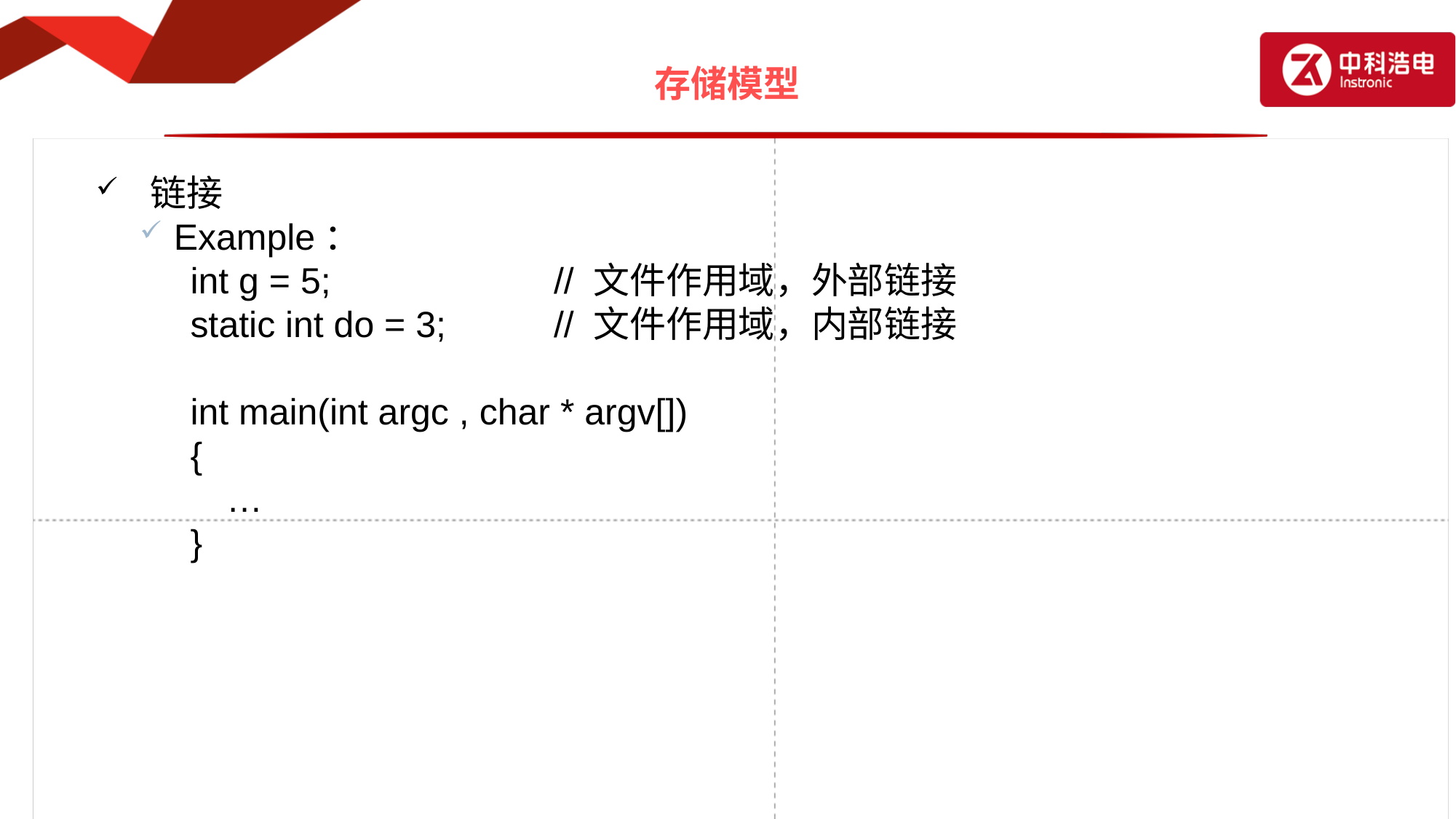

# 存储模型
链接
Example：
int g = 5; 		// 文件作用域，外部链接
static int do = 3; 	// 文件作用域，内部链接

int main(int argc , char * argv[])
{
	…
}